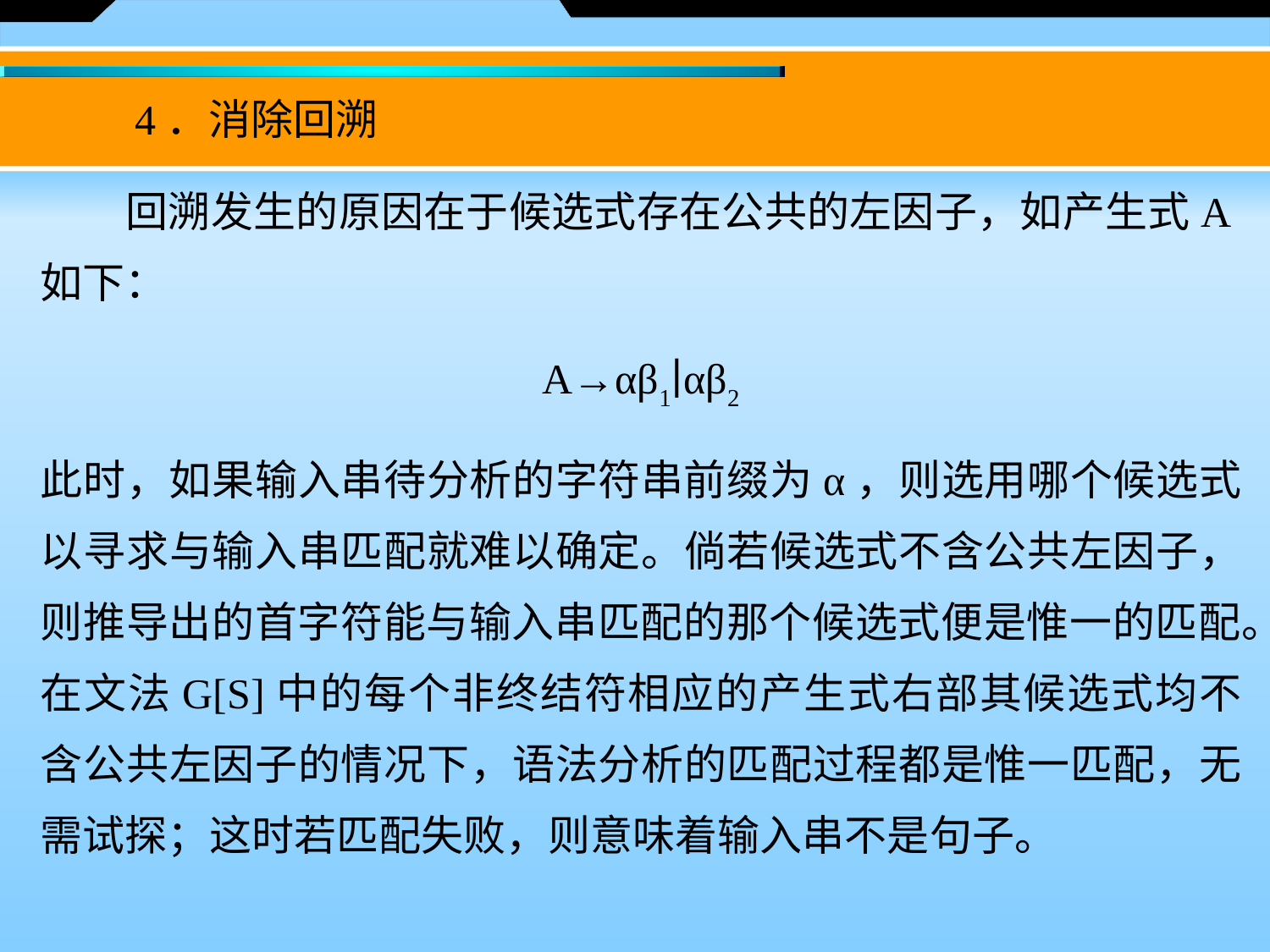

4．消除回溯
　　回溯发生的原因在于候选式存在公共的左因子，如产生式A如下：
A→αβ1∣αβ2
此时，如果输入串待分析的字符串前缀为α，则选用哪个候选式以寻求与输入串匹配就难以确定。倘若候选式不含公共左因子，则推导出的首字符能与输入串匹配的那个候选式便是惟一的匹配。在文法G[S]中的每个非终结符相应的产生式右部其候选式均不含公共左因子的情况下，语法分析的匹配过程都是惟一匹配，无需试探；这时若匹配失败，则意味着输入串不是句子。